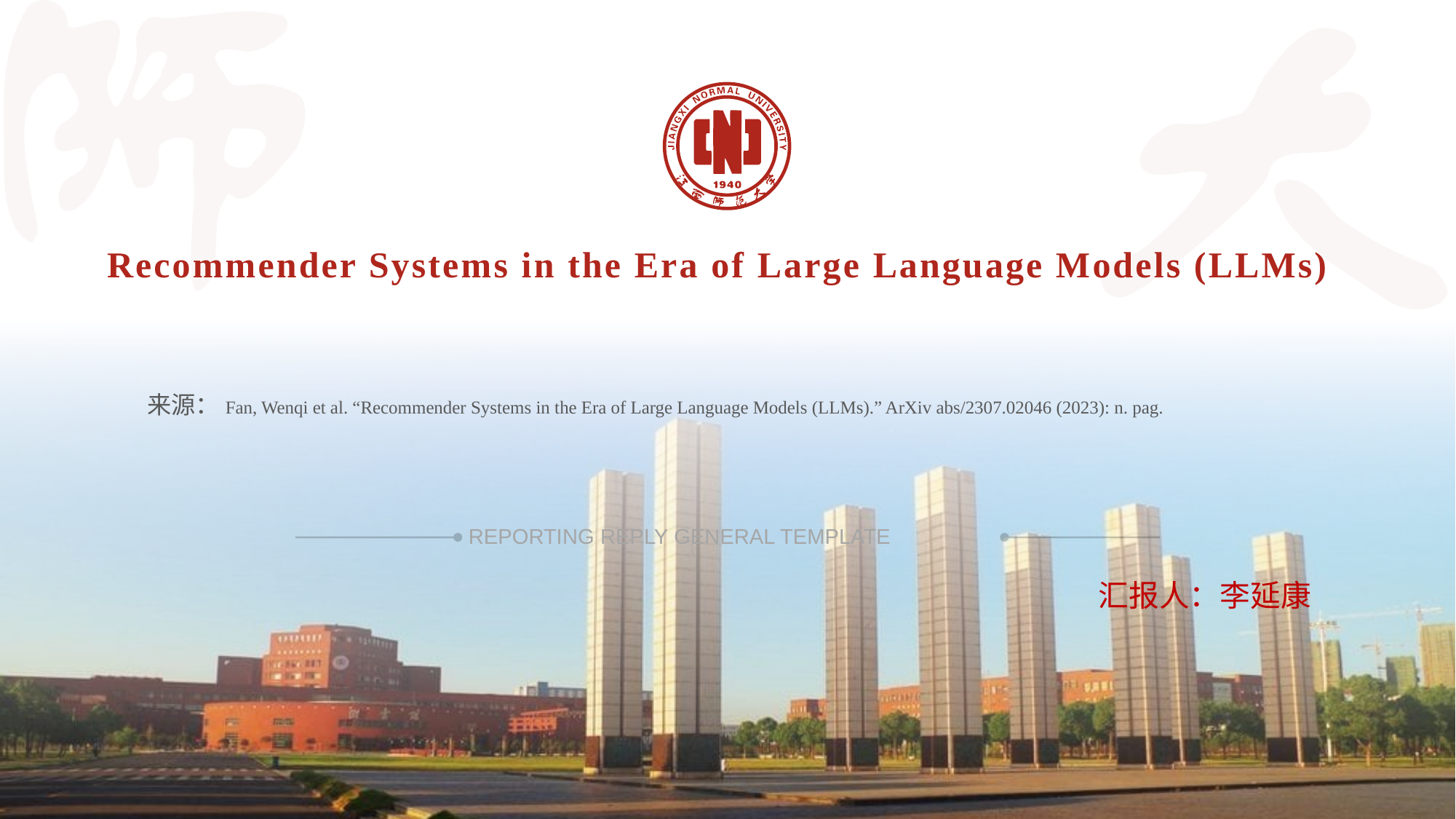

Recommender Systems in the Era of Large Language Models (LLMs)
来源：Fan, Wenqi et al. “Recommender Systems in the Era of Large Language Models (LLMs).” ArXiv abs/2307.02046 (2023): n. pag.
REPORTING REPLY GENERAL TEMPLATE
汇报人：李延康